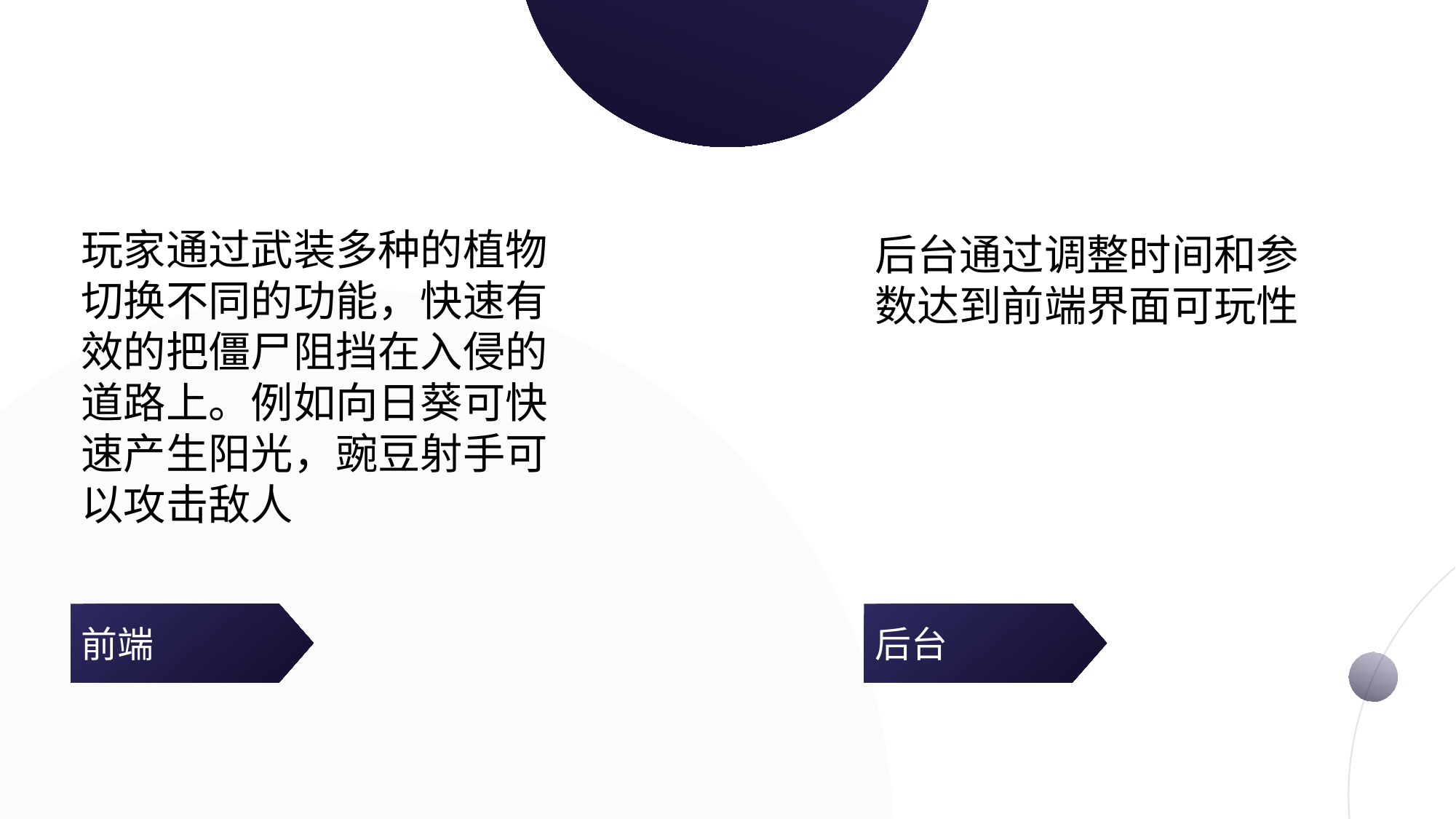

玩家通过武装多种的植物切换不同的功能，快速有效的把僵尸阻挡在入侵的道路上。例如向日葵可快速产生阳光，豌豆射手可以攻击敌人
后台通过调整时间和参数达到前端界面可玩性
前端
后台